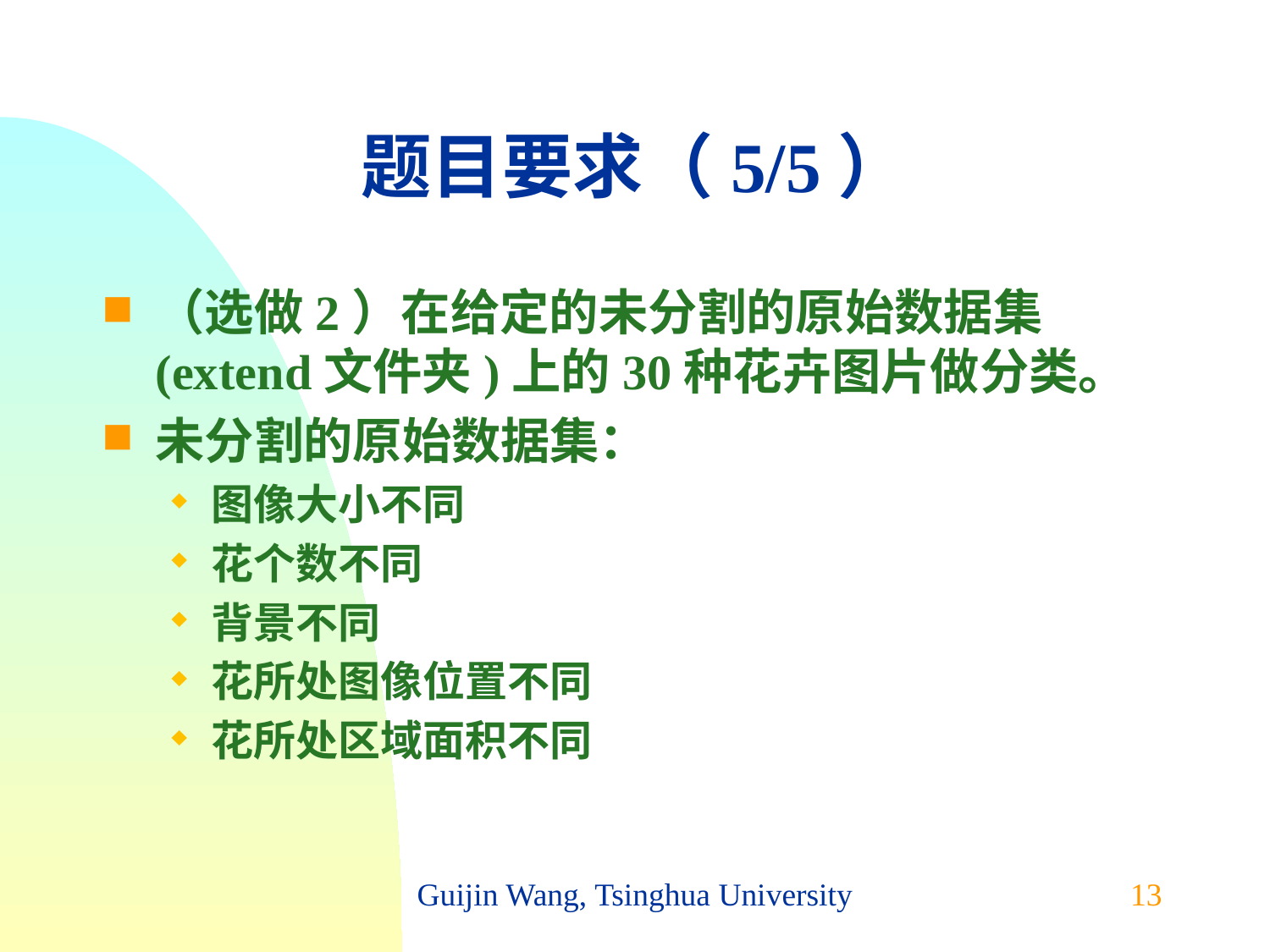

# 题目要求（5/5）
（选做2）在给定的未分割的原始数据集(extend文件夹)上的30种花卉图片做分类。
未分割的原始数据集：
图像大小不同
花个数不同
背景不同
花所处图像位置不同
花所处区域面积不同

Guijin Wang, Tsinghua University
13